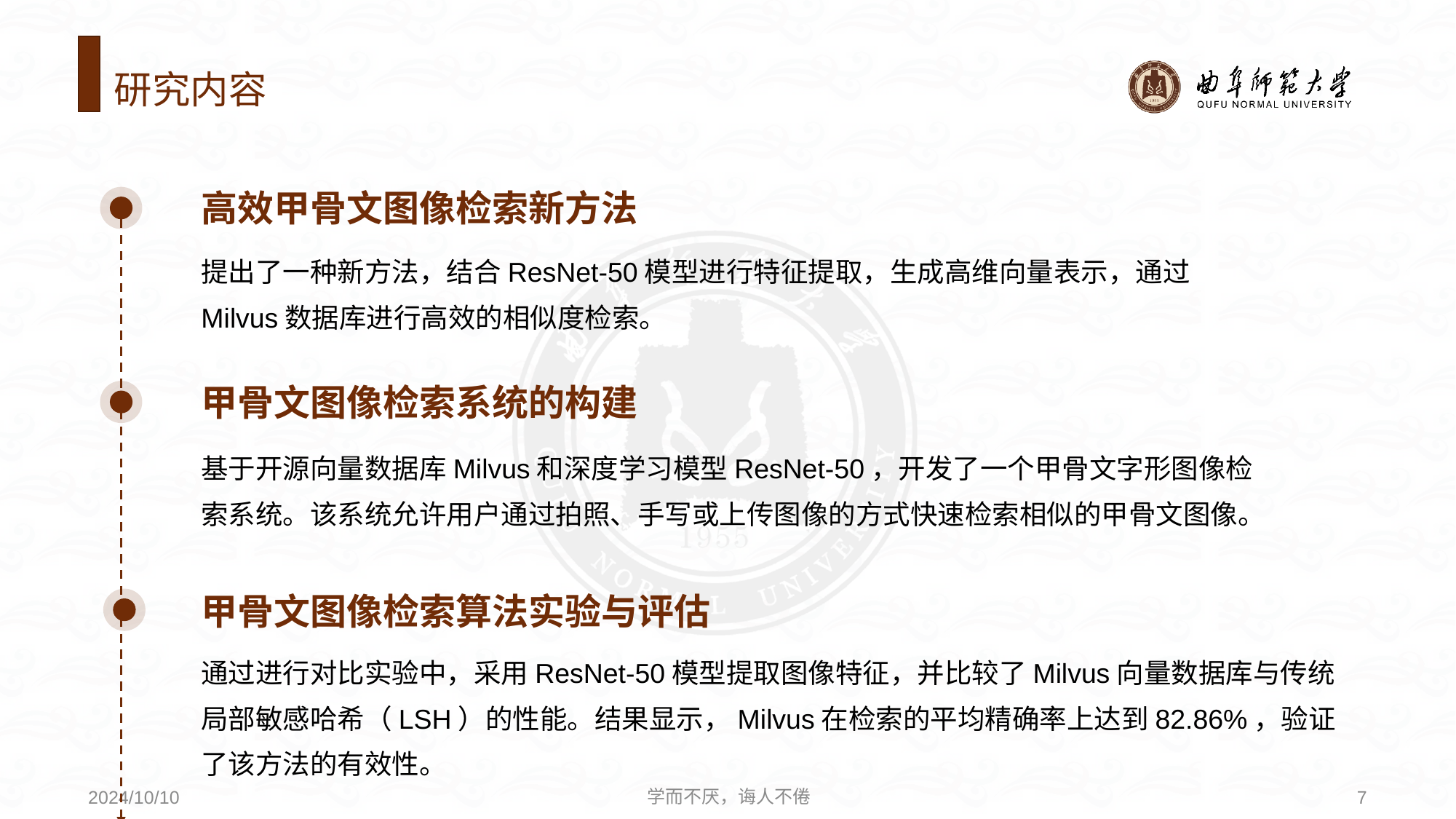

# 研究内容
高效甲骨文图像检索新方法

提出了一种新方法，结合ResNet-50模型进行特征提取，生成高维向量表示，通过Milvus数据库进行高效的相似度检索。
甲骨文图像检索系统的构建

基于开源向量数据库Milvus和深度学习模型ResNet-50，开发了一个甲骨文字形图像检索系统。该系统允许用户通过拍照、手写或上传图像的方式快速检索相似的甲骨文图像。

甲骨文图像检索算法实验与评估

通过进行对比实验中，采用ResNet-50模型提取图像特征，并比较了Milvus向量数据库与传统局部敏感哈希（LSH）的性能。结果显示，Milvus在检索的平均精确率上达到82.86%，验证了该方法的有效性。
学而不厌，诲人不倦
7
2024/10/10